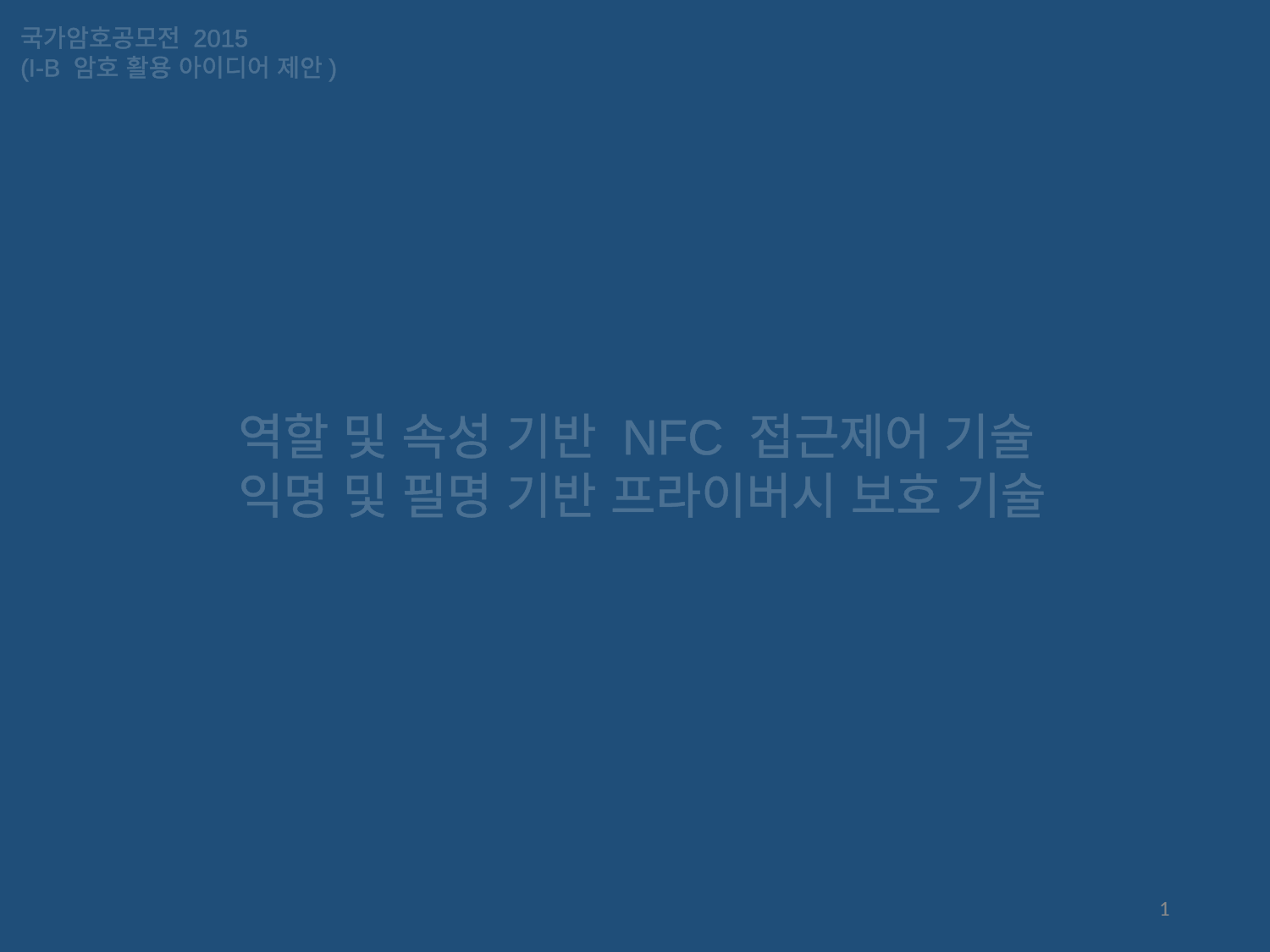

국가암호공모전 2015
(I-B 암호 활용 아이디어 제안)
역할 및 속성 기반 NFC 접근제어 기술
익명 및 필명 기반 프라이버시 보호 기술
1